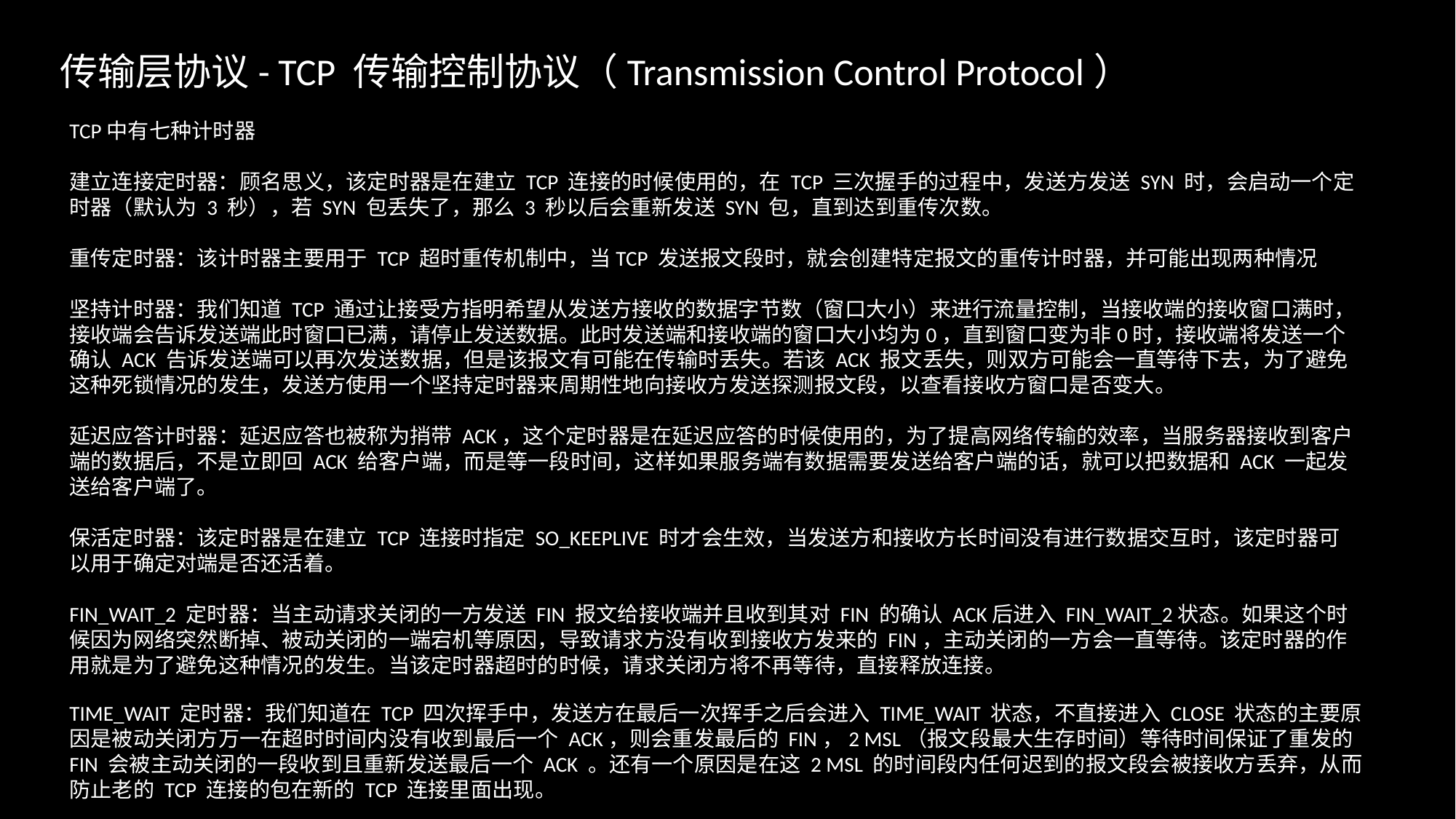

传输层协议- TCP 传输控制协议（Transmission Control Protocol）
TCP中有七种计时器

建立连接定时器：顾名思义，该定时器是在建立 TCP 连接的时候使用的，在 TCP 三次握手的过程中，发送方发送 SYN 时，会启动一个定时器（默认为 3 秒），若 SYN 包丢失了，那么 3 秒以后会重新发送 SYN 包，直到达到重传次数。

重传定时器：该计时器主要用于 TCP 超时重传机制中，当TCP 发送报文段时，就会创建特定报文的重传计时器，并可能出现两种情况

坚持计时器：我们知道 TCP 通过让接受方指明希望从发送方接收的数据字节数（窗口大小）来进行流量控制，当接收端的接收窗口满时，
接收端会告诉发送端此时窗口已满，请停止发送数据。此时发送端和接收端的窗口大小均为0，直到窗口变为非0时，接收端将发送一个 确认 ACK 告诉发送端可以再次发送数据，但是该报文有可能在传输时丢失。若该 ACK 报文丢失，则双方可能会一直等待下去，为了避免这种死锁情况的发生，发送方使用一个坚持定时器来周期性地向接收方发送探测报文段，以查看接收方窗口是否变大。

延迟应答计时器：延迟应答也被称为捎带 ACK，这个定时器是在延迟应答的时候使用的，为了提高网络传输的效率，当服务器接收到客户
端的数据后，不是立即回 ACK 给客户端，而是等一段时间，这样如果服务端有数据需要发送给客户端的话，就可以把数据和 ACK 一起发送给客户端了。

保活定时器：该定时器是在建立 TCP 连接时指定 SO_KEEPLIVE 时才会生效，当发送方和接收方长时间没有进行数据交互时，该定时器可
以用于确定对端是否还活着。

FIN_WAIT_2 定时器：当主动请求关闭的一方发送 FIN 报文给接收端并且收到其对 FIN 的确认 ACK后进入 FIN_WAIT_2状态。如果这个时候因为网络突然断掉、被动关闭的一端宕机等原因，导致请求方没有收到接收方发来的 FIN，主动关闭的一方会一直等待。该定时器的作用就是为了避免这种情况的发生。当该定时器超时的时候，请求关闭方将不再等待，直接释放连接。

TIME_WAIT 定时器：我们知道在 TCP 四次挥手中，发送方在最后一次挥手之后会进入 TIME_WAIT 状态，不直接进入 CLOSE 状态的主要原因是被动关闭方万一在超时时间内没有收到最后一个 ACK，则会重发最后的 FIN，2 MSL（报文段最大生存时间）等待时间保证了重发的 FIN 会被主动关闭的一段收到且重新发送最后一个 ACK 。还有一个原因是在这 2 MSL 的时间段内任何迟到的报文段会被接收方丢弃，从而防止老的 TCP 连接的包在新的 TCP 连接里面出现。